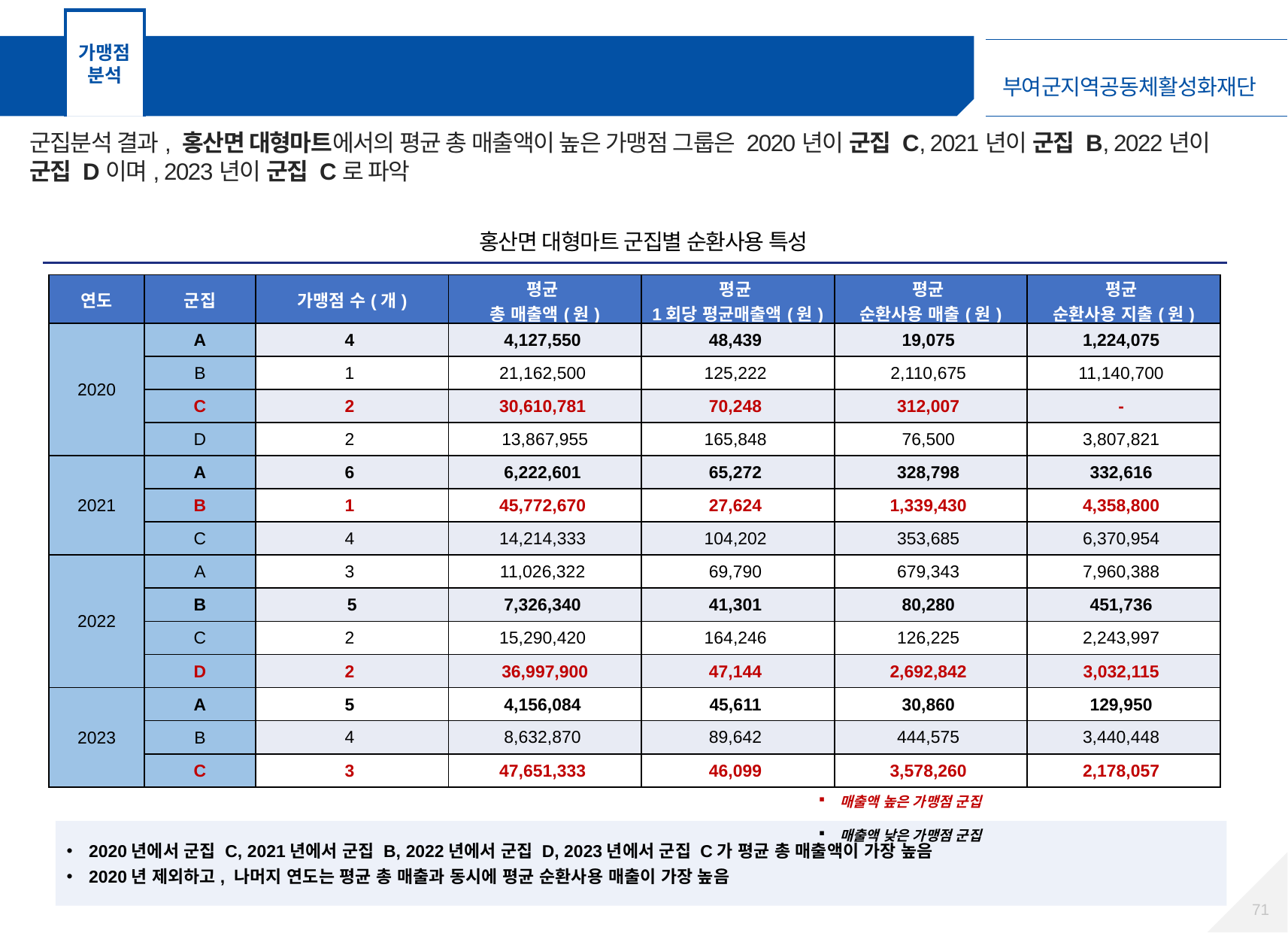

가맹점
분석
가맹점 군집분석 – 홍산면 대형마트 가맹점
군집분석 결과, 홍산면 대형마트에서의 평균 총 매출액이 높은 가맹점 그룹은 2020년이 군집 C, 2021년이 군집 B, 2022년이 군집 D이며, 2023년이 군집 C로 파악
홍산면 대형마트 군집별 순환사용 특성
| 연도 | 군집 | 가맹점 수(개) | 평균 총 매출액(원) | 평균 1회당 평균매출액(원) | 평균 순환사용 매출(원) | 평균 순환사용 지출(원) |
| --- | --- | --- | --- | --- | --- | --- |
| 2020 | A | 4 | 4,127,550 | 48,439 | 19,075 | 1,224,075 |
|  | B | 1 | 21,162,500 | 125,222 | 2,110,675 | 11,140,700 |
|  | C | 2 | 30,610,781 | 70,248 | 312,007 | - |
|  | D | 2 | 13,867,955 | 165,848 | 76,500 | 3,807,821 |
| 2021 | A | 6 | 6,222,601 | 65,272 | 328,798 | 332,616 |
|  | B | 1 | 45,772,670 | 27,624 | 1,339,430 | 4,358,800 |
|  | C | 4 | 14,214,333 | 104,202 | 353,685 | 6,370,954 |
| 2022 | A | 3 | 11,026,322 | 69,790 | 679,343 | 7,960,388 |
|  | B | 5 | 7,326,340 | 41,301 | 80,280 | 451,736 |
|  | C | 2 | 15,290,420 | 164,246 | 126,225 | 2,243,997 |
|  | D | 2 | 36,997,900 | 47,144 | 2,692,842 | 3,032,115 |
| 2023 | A | 5 | 4,156,084 | 45,611 | 30,860 | 129,950 |
|  | B | 4 | 8,632,870 | 89,642 | 444,575 | 3,440,448 |
|  | C | 3 | 47,651,333 | 46,099 | 3,578,260 | 2,178,057 |
매출액 높은 가맹점 군집

매출액 낮은 가맹점 군집
2020년에서 군집 C, 2021년에서 군집 B, 2022년에서 군집 D, 2023년에서 군집 C가 평균 총 매출액이 가장 높음
2020년 제외하고, 나머지 연도는 평균 총 매출과 동시에 평균 순환사용 매출이 가장 높음
71